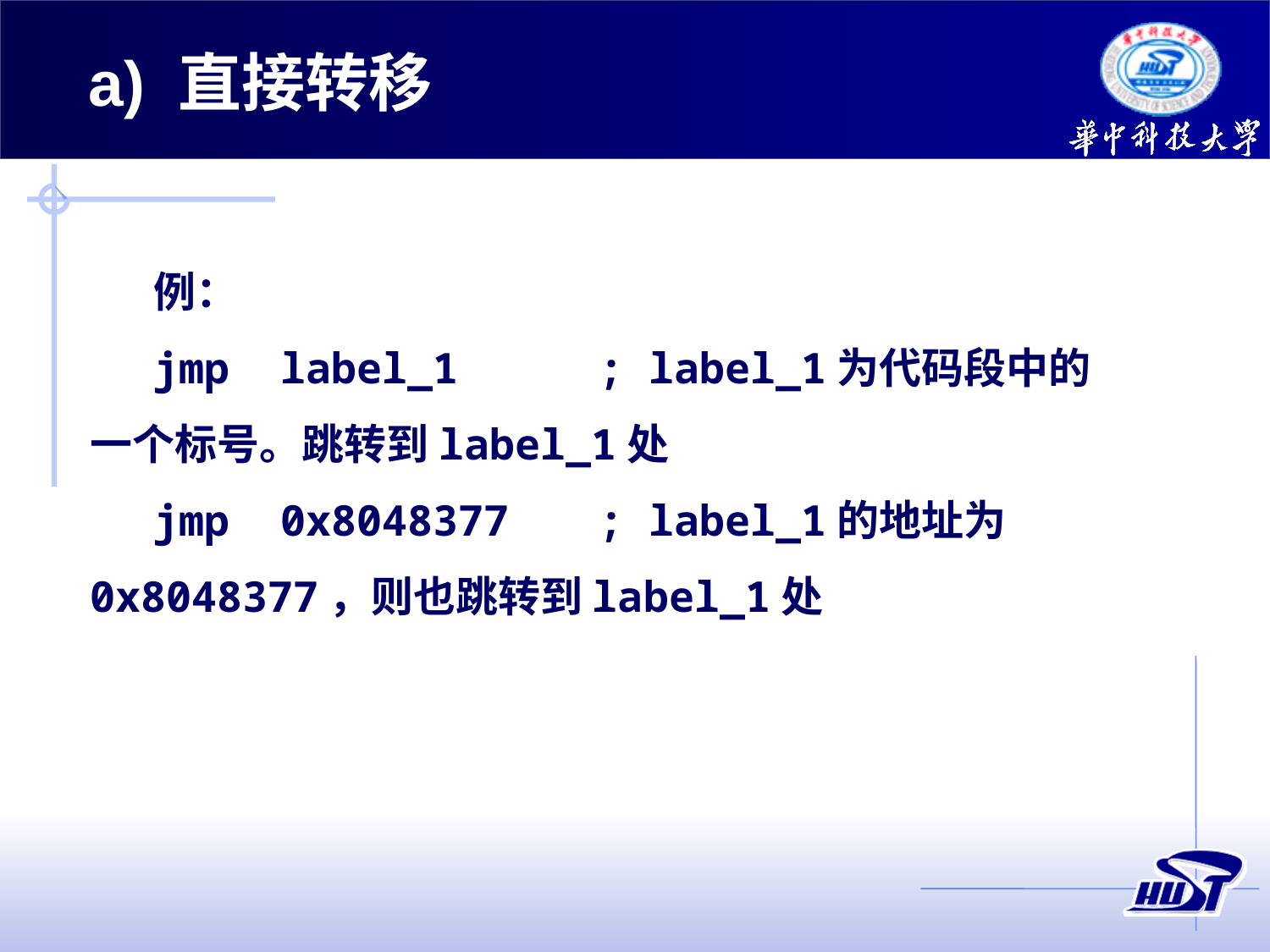

a) 直接转移
例：
jmp  label_1		; label_1为代码段中的一个标号。跳转到label_1处
jmp  0x8048377	; label_1的地址为0x8048377，则也跳转到label_1处